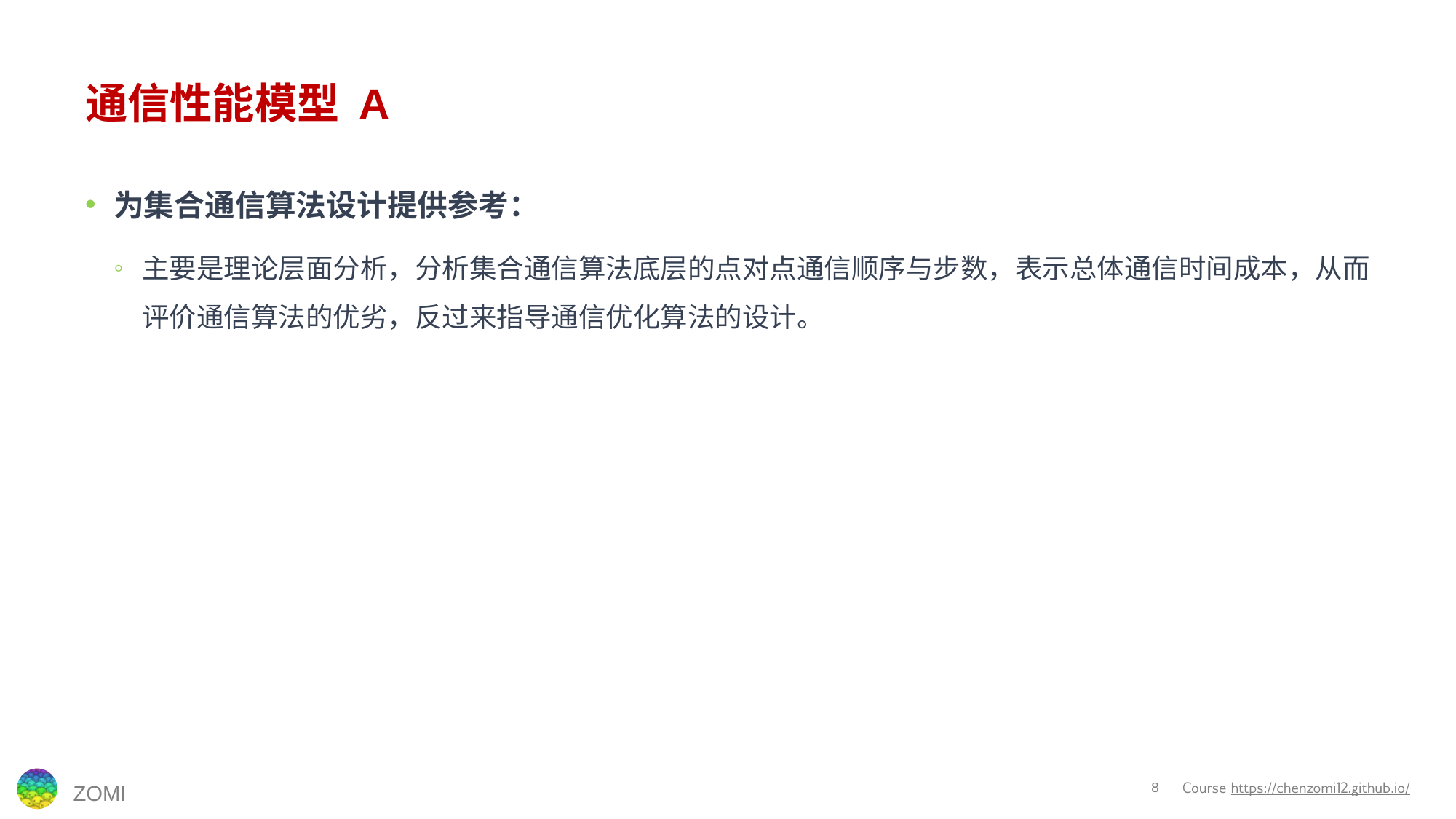

# 通信性能模型 A
为集合通信算法设计提供参考：
主要是理论层面分析，分析集合通信算法底层的点对点通信顺序与步数，表示总体通信时间成本，从而评价通信算法的优劣，反过来指导通信优化算法的设计。